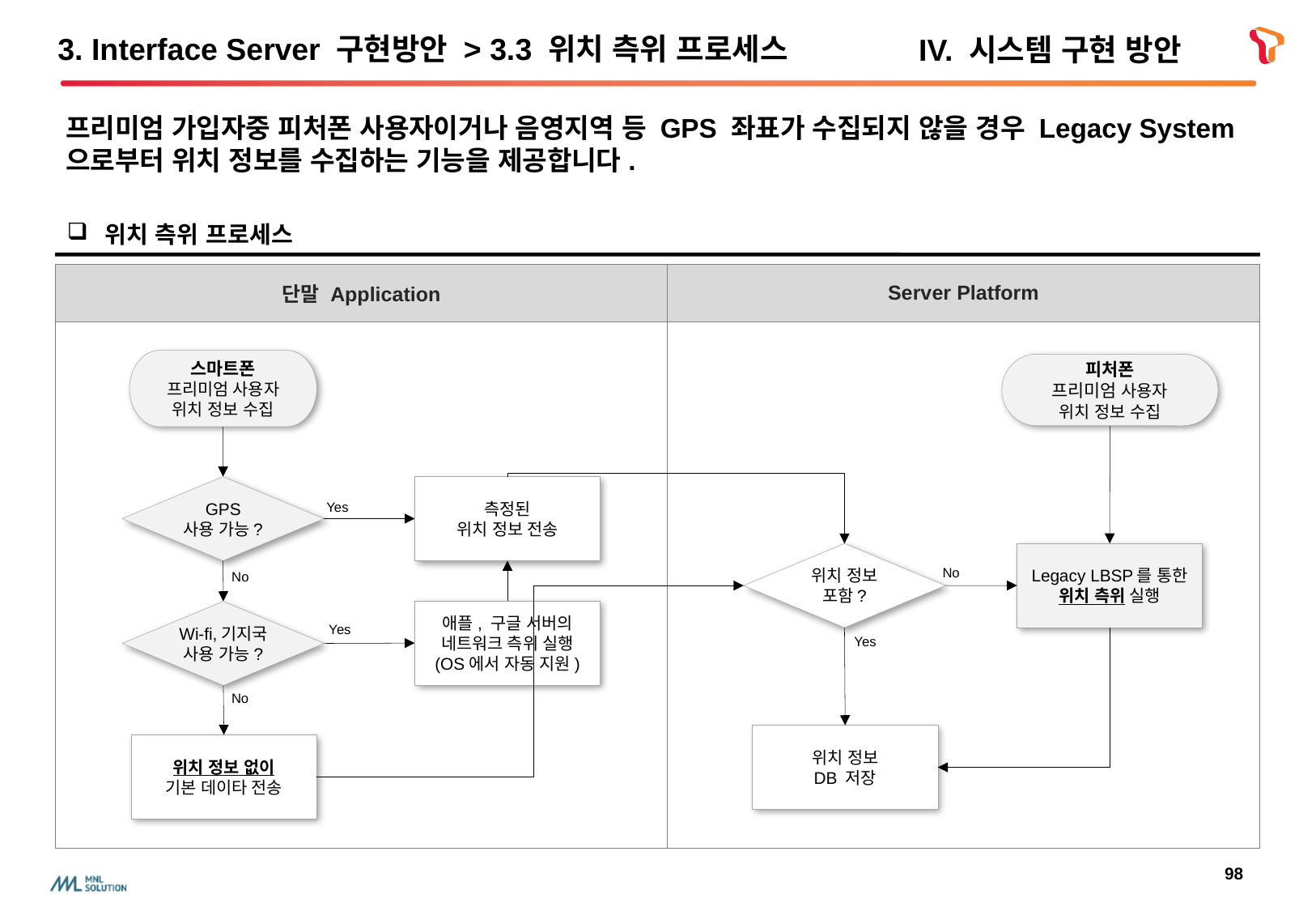

# 3. Interface Server 구현방안 > 3.3 위치 측위 프로세스
IV. 시스템 구현 방안
프리미엄 가입자중 피처폰 사용자이거나 음영지역 등 GPS 좌표가 수집되지 않을 경우 Legacy System으로부터 위치 정보를 수집하는 기능을 제공합니다.
위치 측위 프로세스

| 단말 Application | Server Platform |
| --- | --- |
|  |  |
스마트폰
프리미엄 사용자
위치 정보 수집
피처폰
프리미엄 사용자
위치 정보 수집
GPS
사용 가능?
측정된
위치 정보 전송
Yes
Legacy LBSP를 통한
위치 측위 실행
위치 정보
포함?
No
No
애플, 구글 서버의
네트워크 측위 실행
(OS에서 자동 지원)
Wi-fi,기지국
사용 가능?
Yes
Yes
No
위치 정보
DB 저장
위치 정보 없이
기본 데이타 전송